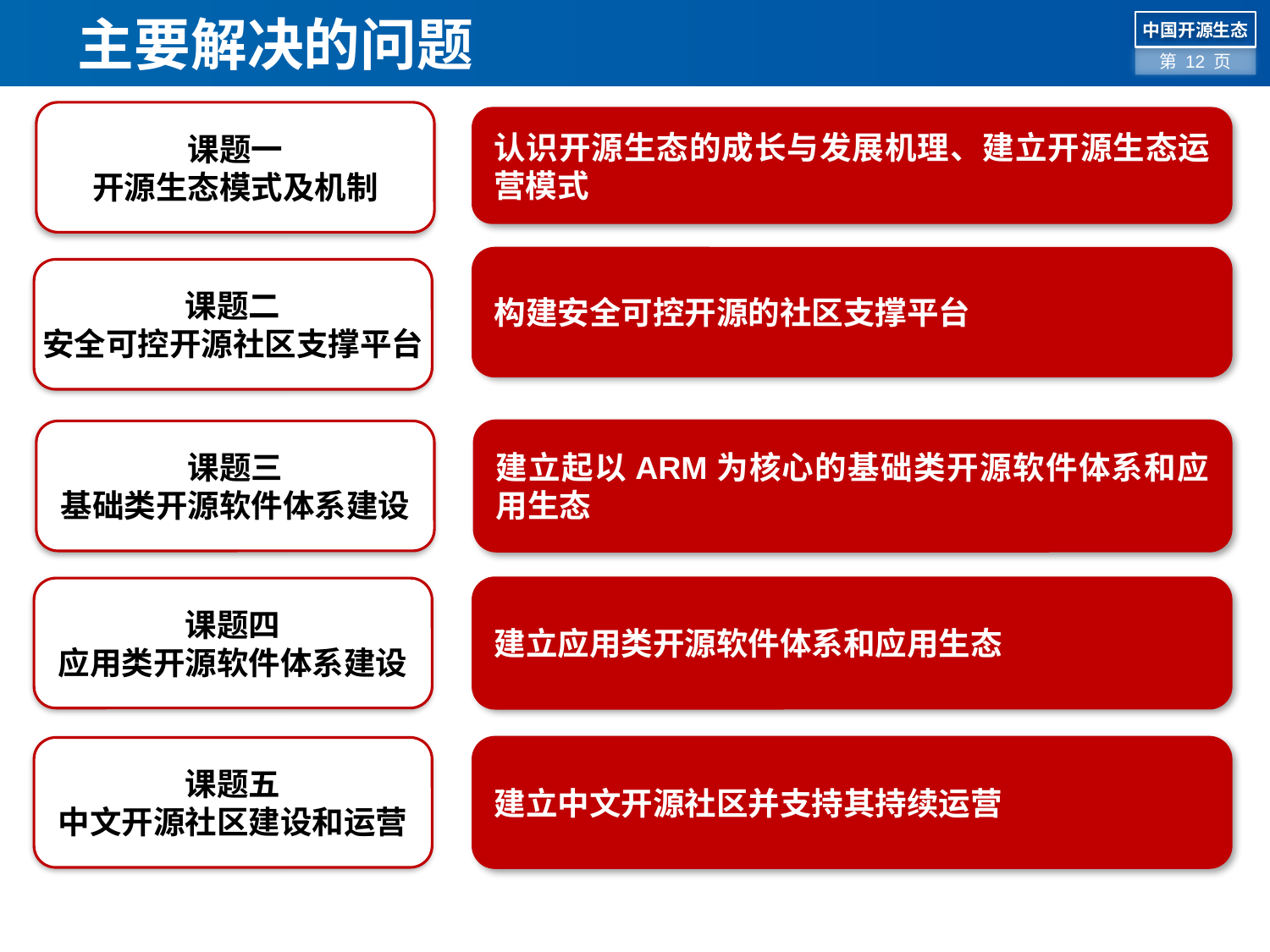

# 主要解决的问题
课题一
开源生态模式及机制
认识开源生态的成长与发展机理、建立开源生态运营模式
构建安全可控开源的社区支撑平台
课题二
安全可控开源社区支撑平台
课题三
基础类开源软件体系建设
建立起以ARM为核心的基础类开源软件体系和应用生态
课题四
应用类开源软件体系建设
建立应用类开源软件体系和应用生态
课题五
中文开源社区建设和运营
建立中文开源社区并支持其持续运营